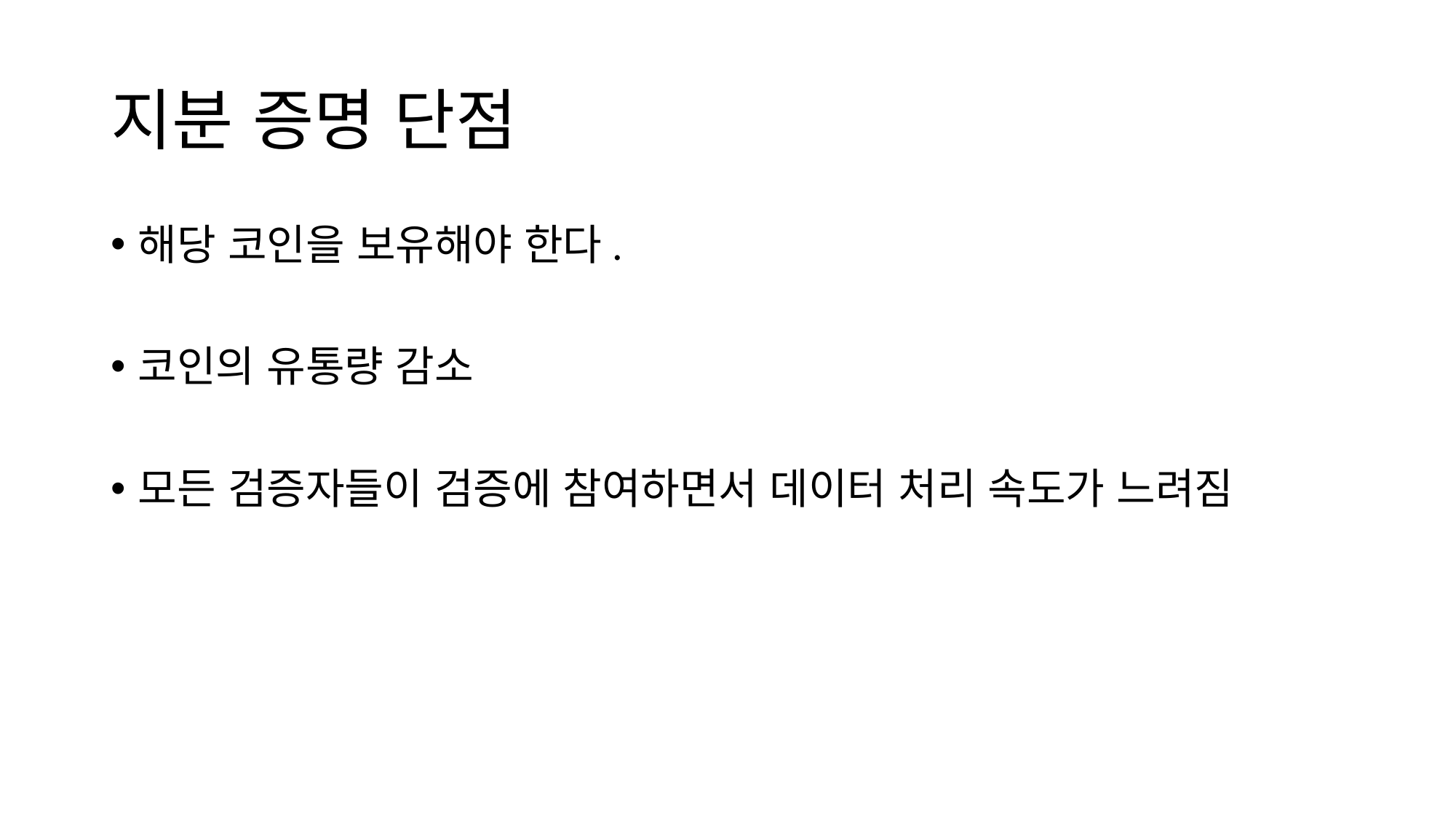

# 지분 증명 단점
해당 코인을 보유해야 한다.

코인의 유통량 감소

모든 검증자들이 검증에 참여하면서 데이터 처리 속도가 느려짐